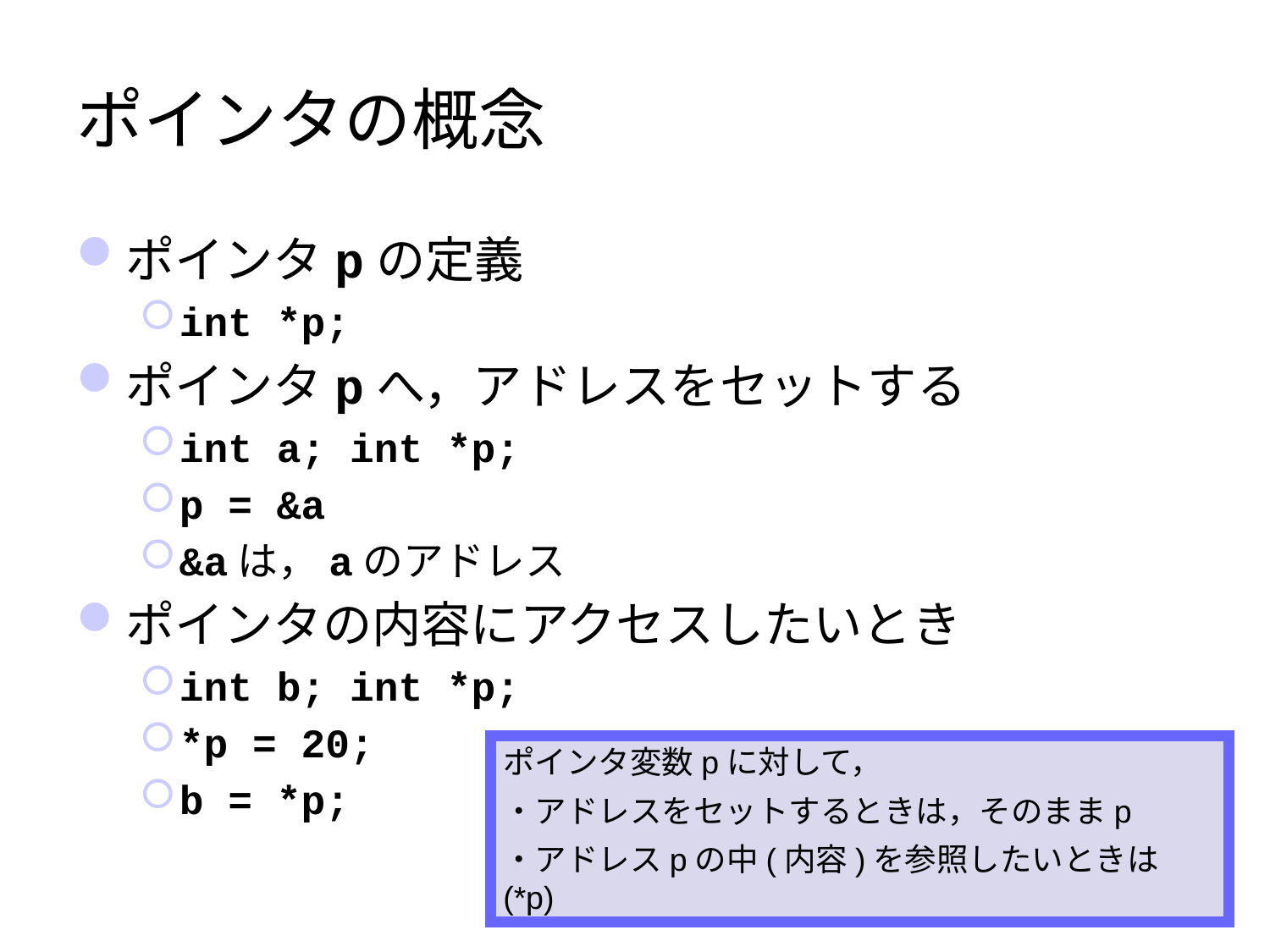

# ポインタの概念
ポインタpの定義
int *p;
ポインタpへ，アドレスをセットする
int a; int *p;
p = &a
&aは，aのアドレス
ポインタの内容にアクセスしたいとき
int b; int *p;
*p = 20;
b = *p;

ポインタ変数pに対して，
・アドレスをセットするときは，そのままp
・アドレスpの中(内容)を参照したいときは(*p)
94